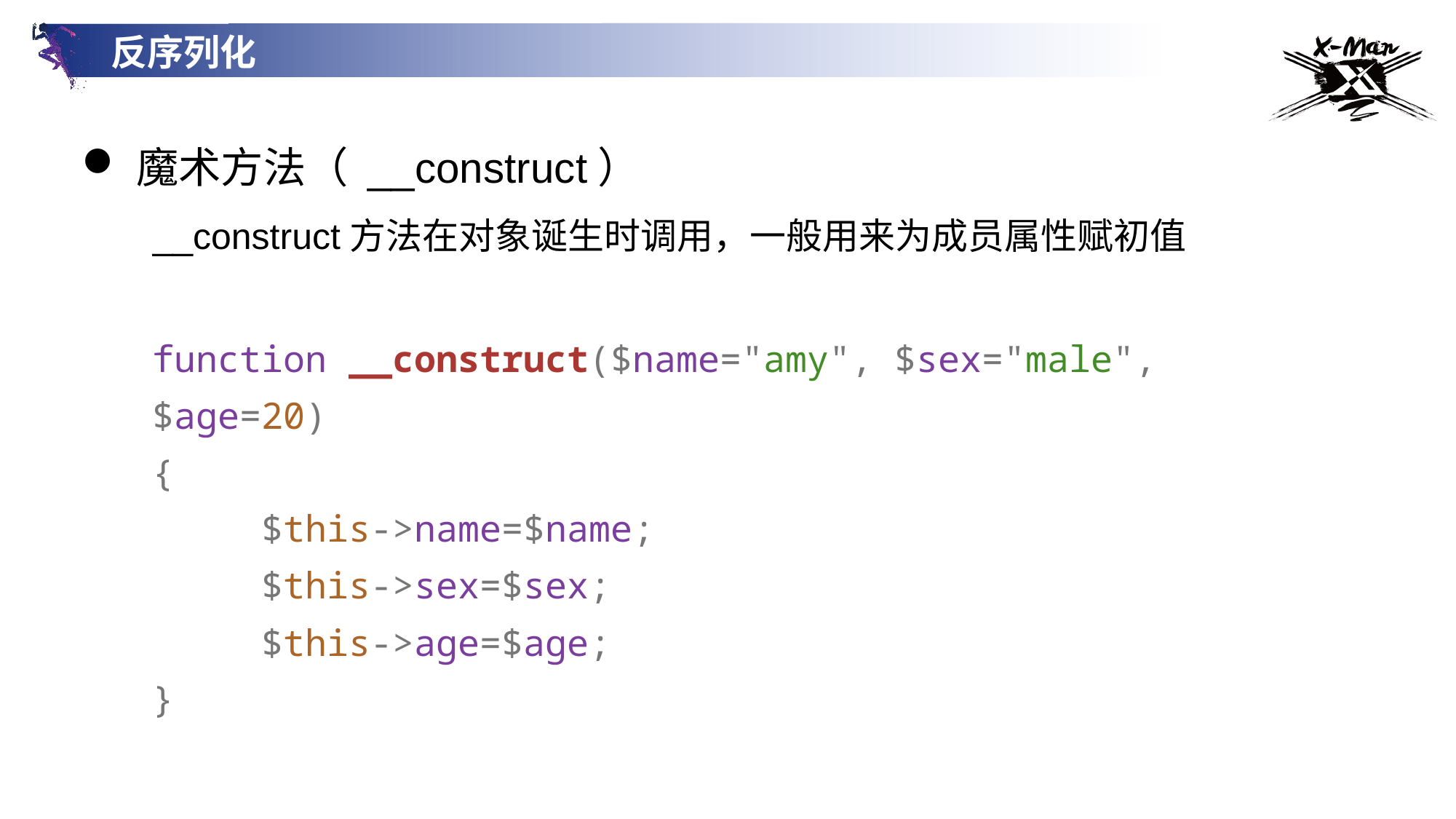

反序列化
魔术方法（ __construct）
__construct方法在对象诞生时调用，一般用来为成员属性赋初值
function __construct($name="amy", $sex="male", $age=20)
{
$this->name=$name;
$this->sex=$sex;
$this->age=$age;
}